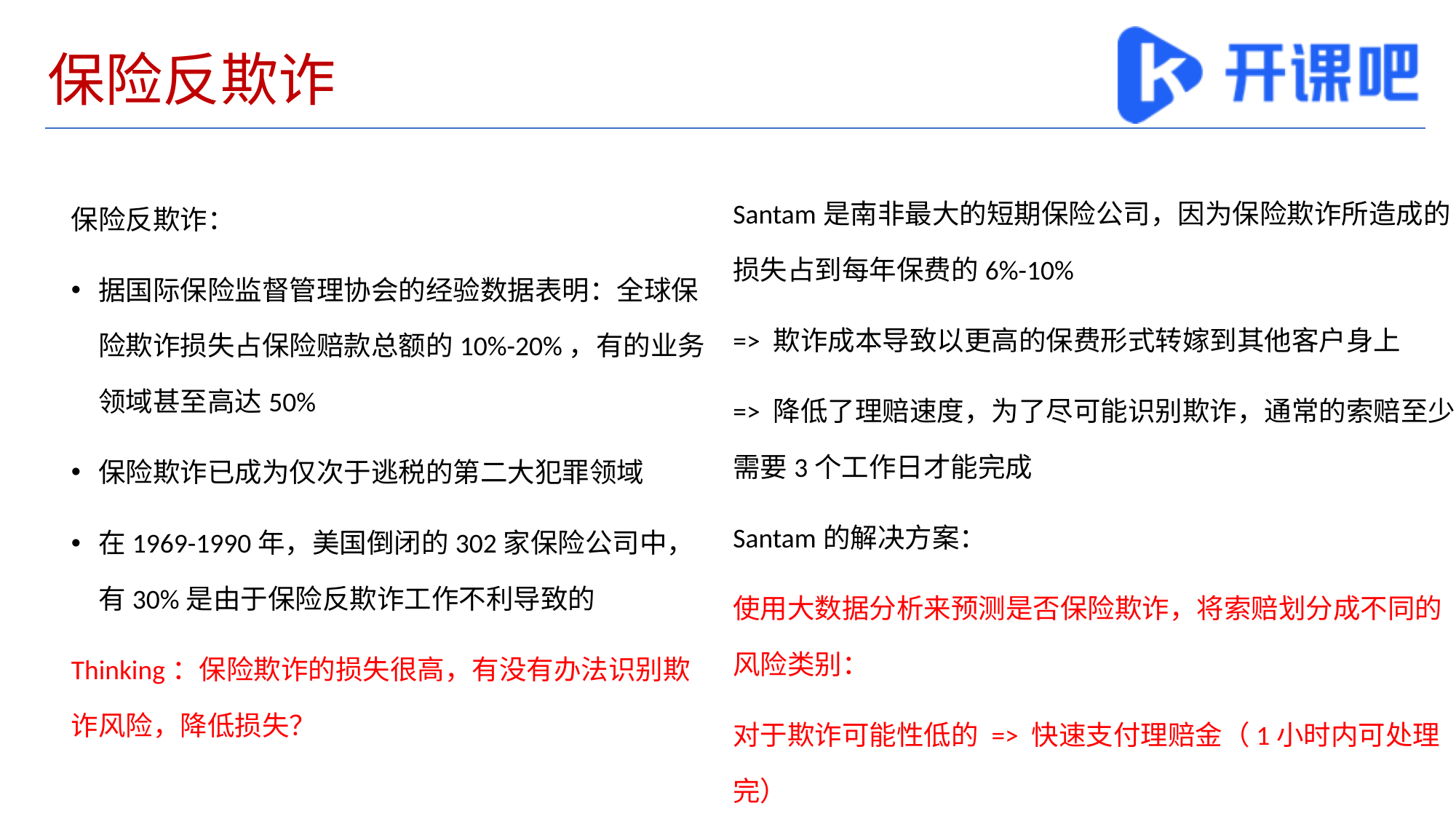

# 保险反欺诈
Santam是南非最大的短期保险公司，因为保险欺诈所造成的损失占到每年保费的6%-10%
=> 欺诈成本导致以更高的保费形式转嫁到其他客户身上
=> 降低了理赔速度，为了尽可能识别欺诈，通常的索赔至少需要3个工作日才能完成
Santam的解决方案：
使用大数据分析来预测是否保险欺诈，将索赔划分成不同的风险类别：
对于欺诈可能性低的 => 快速支付理赔金（1小时内可处理完）
对于欺诈可能性高的 => 进一步查勘，降低损失
保险反欺诈：
据国际保险监督管理协会的经验数据表明：全球保险欺诈损失占保险赔款总额的10%-20%，有的业务领域甚至高达50%
保险欺诈已成为仅次于逃税的第二大犯罪领域
在1969-1990年，美国倒闭的302家保险公司中，有30%是由于保险反欺诈工作不利导致的
Thinking：保险欺诈的损失很高，有没有办法识别欺诈风险，降低损失？